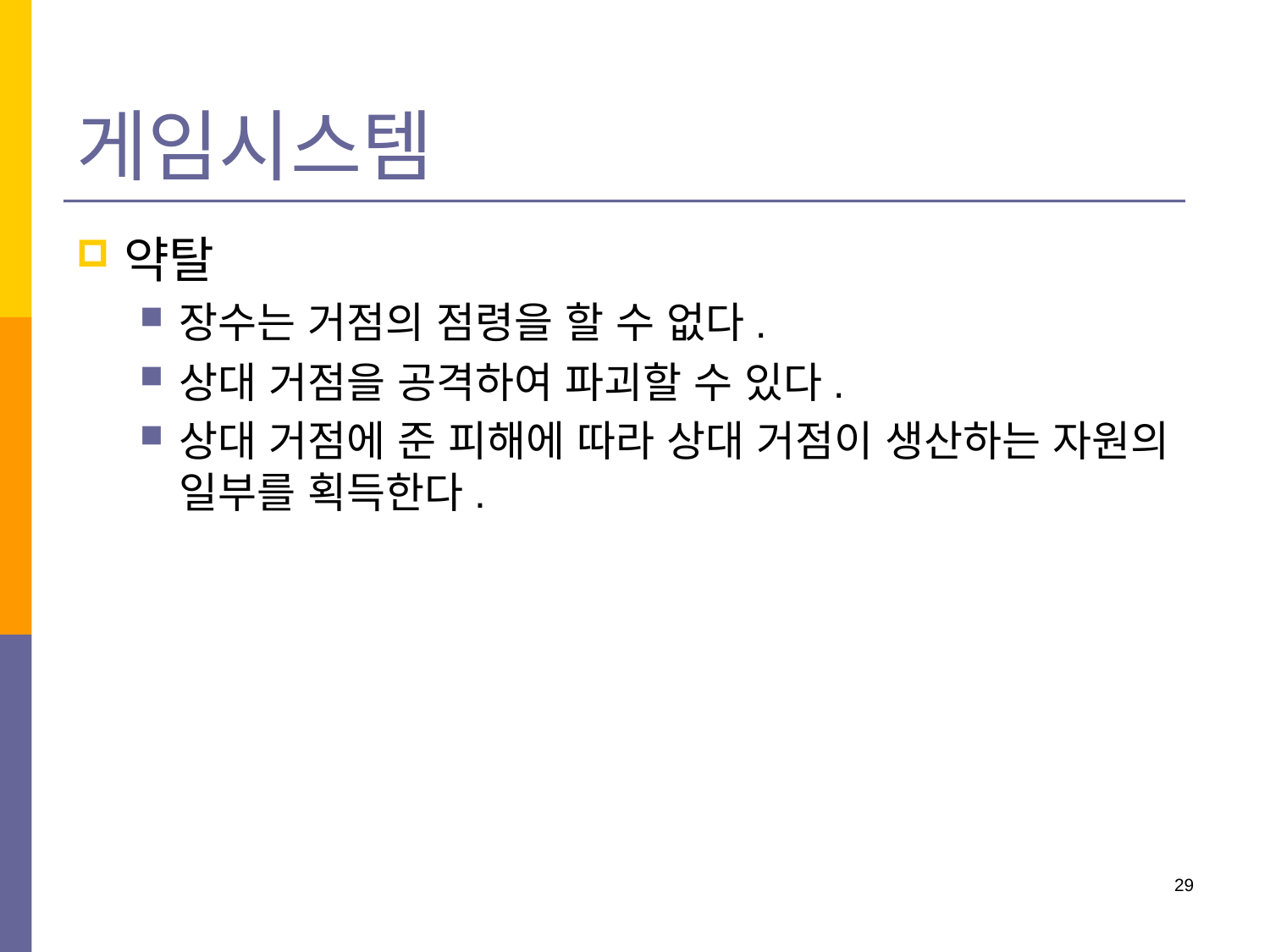

# 게임시스템
약탈
장수는 거점의 점령을 할 수 없다.
상대 거점을 공격하여 파괴할 수 있다.
상대 거점에 준 피해에 따라 상대 거점이 생산하는 자원의 일부를 획득한다.
29